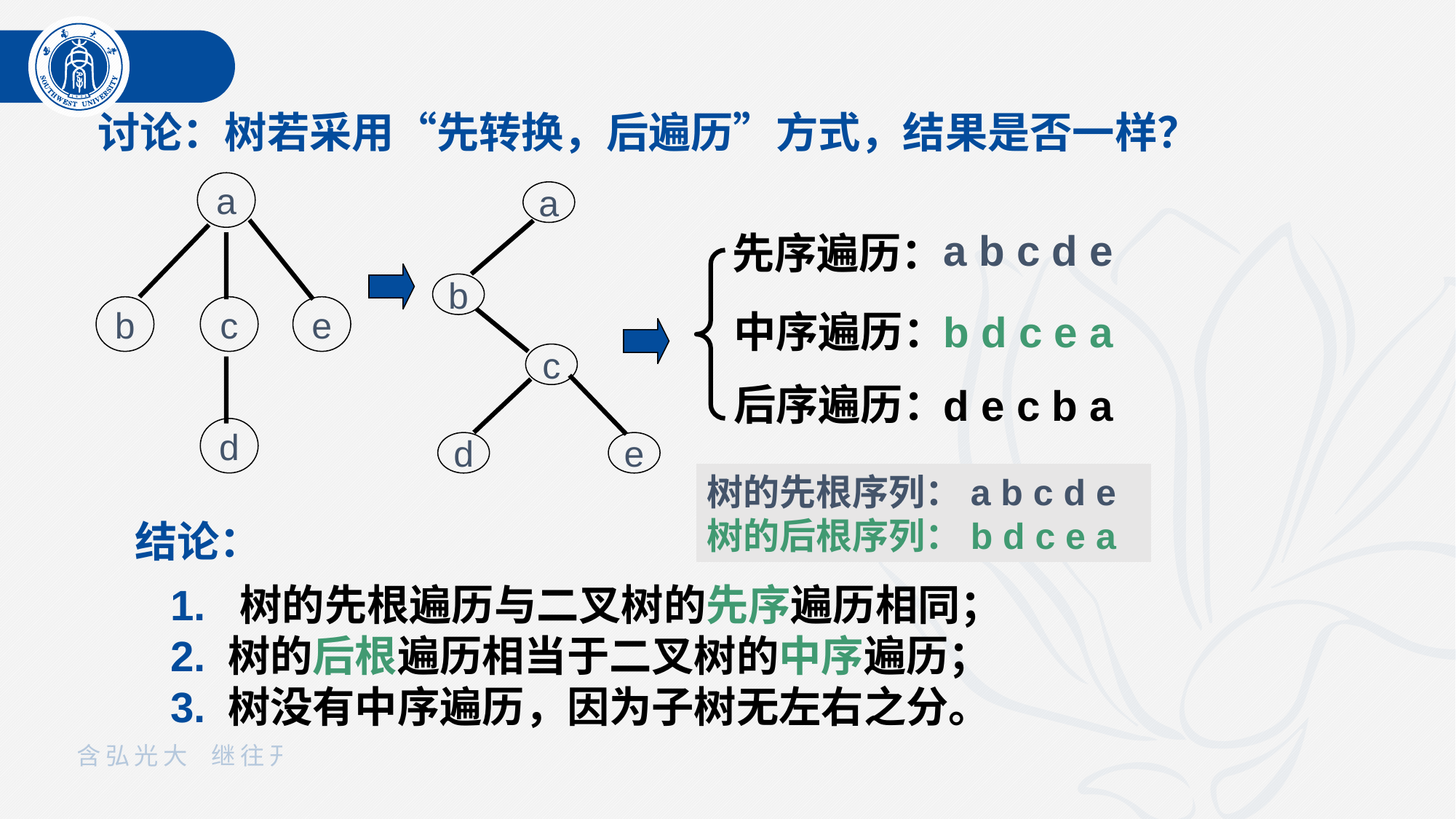

讨论：树若采用“先转换，后遍历”方式，结果是否一样？
a

b
c
e

d
a

b

c

d
e
a b c d e
先序遍历：

中序遍历：
后序遍历：

b d c e a

d e c b a
树的先根序列：a b c d e
树的后根序列：b d c e a
结论：
1.  树的先根遍历与二叉树的先序遍历相同；
2. 树的后根遍历相当于二叉树的中序遍历；
3. 树没有中序遍历，因为子树无左右之分。